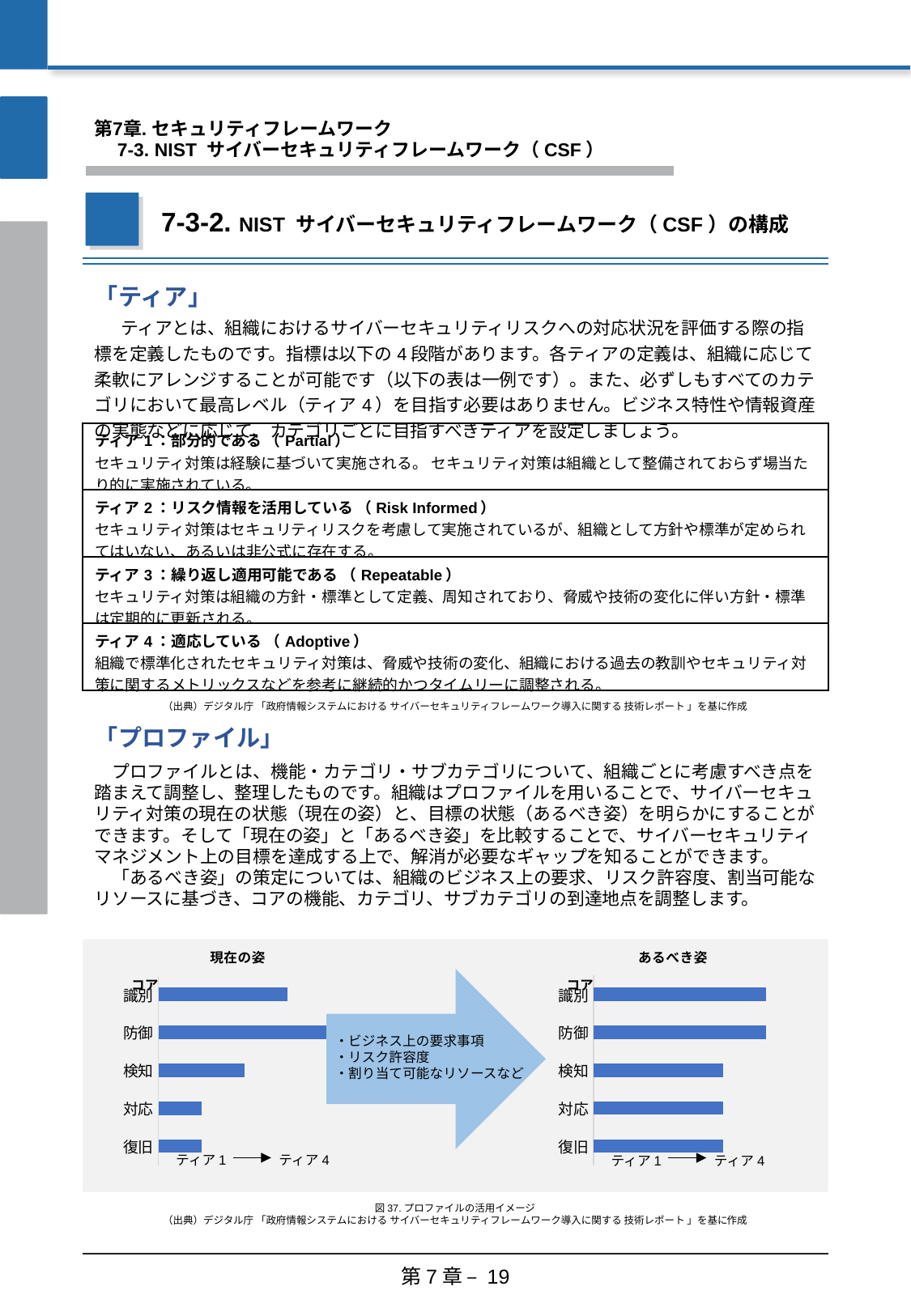

第7章. セキュリティフレームワーク
　7-3. NIST サイバーセキュリティフレームワーク（CSF）
7-3-2. NIST サイバーセキュリティフレームワーク（CSF）の構成
「ティア」
| ティアとは、組織におけるサイバーセキュリティリスクへの対応状況を評価する際の指標を定義したものです。指標は以下の4段階があります。各ティアの定義は、組織に応じて柔軟にアレンジすることが可能です（以下の表は一例です）。また、必ずしもすべてのカテゴリにおいて最高レベル（ティア4）を目指す必要はありません。ビジネス特性や情報資産の実態などに応じて、カテゴリごとに目指すべきティアを設定しましょう。 |
| --- |
| ティア1：部分的である （Partial） セキュリティ対策は経験に基づいて実施される。 セキュリティ対策は組織として整備されておらず場当たり的に実施されている。 |
| --- |
| ティア2：リスク情報を活用している （Risk Informed） セキュリティ対策はセキュリティリスクを考慮して実施されているが、組織として方針や標準が定められてはいない、あるいは非公式に存在する。 |
| ティア3：繰り返し適用可能である （Repeatable） セキュリティ対策は組織の方針・標準として定義、周知されており、脅威や技術の変化に伴い方針・標準は定期的に更新される。 |
| ティア4：適応している （Adoptive） 組織で標準化されたセキュリティ対策は、脅威や技術の変化、組織における過去の教訓やセキュリティ対策に関するメトリックスなどを参考に継続的かつタイムリーに調整される。 |
（出典）デジタル庁 「政府情報システムにおける サイバーセキュリティフレームワーク導入に関する 技術レポート 」を基に作成
「プロファイル」
　プロファイルとは、機能・カテゴリ・サブカテゴリについて、組織ごとに考慮すべき点を踏まえて調整し、整理したものです。組織はプロファイルを用いることで、サイバーセキュリティ対策の現在の状態（現在の姿）と、目標の状態（あるべき姿）を明らかにすることができます。そして「現在の姿」と「あるべき姿」を比較することで、サイバーセキュリティマネジメント上の目標を達成する上で、解消が必要なギャップを知ることができます。
　「あるべき姿」の策定については、組織のビジネス上の要求、リスク許容度、割当可能なリソースに基づき、コアの機能、カテゴリ、サブカテゴリの到達地点を調整します。

### Chart: あるべき姿

| Category |  |
|---|---|
| 復旧 | 3.0 |
| 対応 | 3.0 |
| 検知 | 3.0 |
| 防御 | 4.0 |
| 識別 | 4.0 |

### Chart: 現在の姿

| Category |  |
|---|---|
| 復旧 | 1.0 |
| 対応 | 1.0 |
| 検知 | 2.0 |
| 防御 | 4.0 |
| 識別 | 3.0 |

コア
コア
・ビジネス上の要求事項
・リスク許容度
・割り当て可能なリソースなど
ティア1
ティア4
ティア1
ティア4
図37.プロファイルの活用イメージ
（出典）デジタル庁 「政府情報システムにおける サイバーセキュリティフレームワーク導入に関する 技術レポート 」を基に作成
第7章 – 19